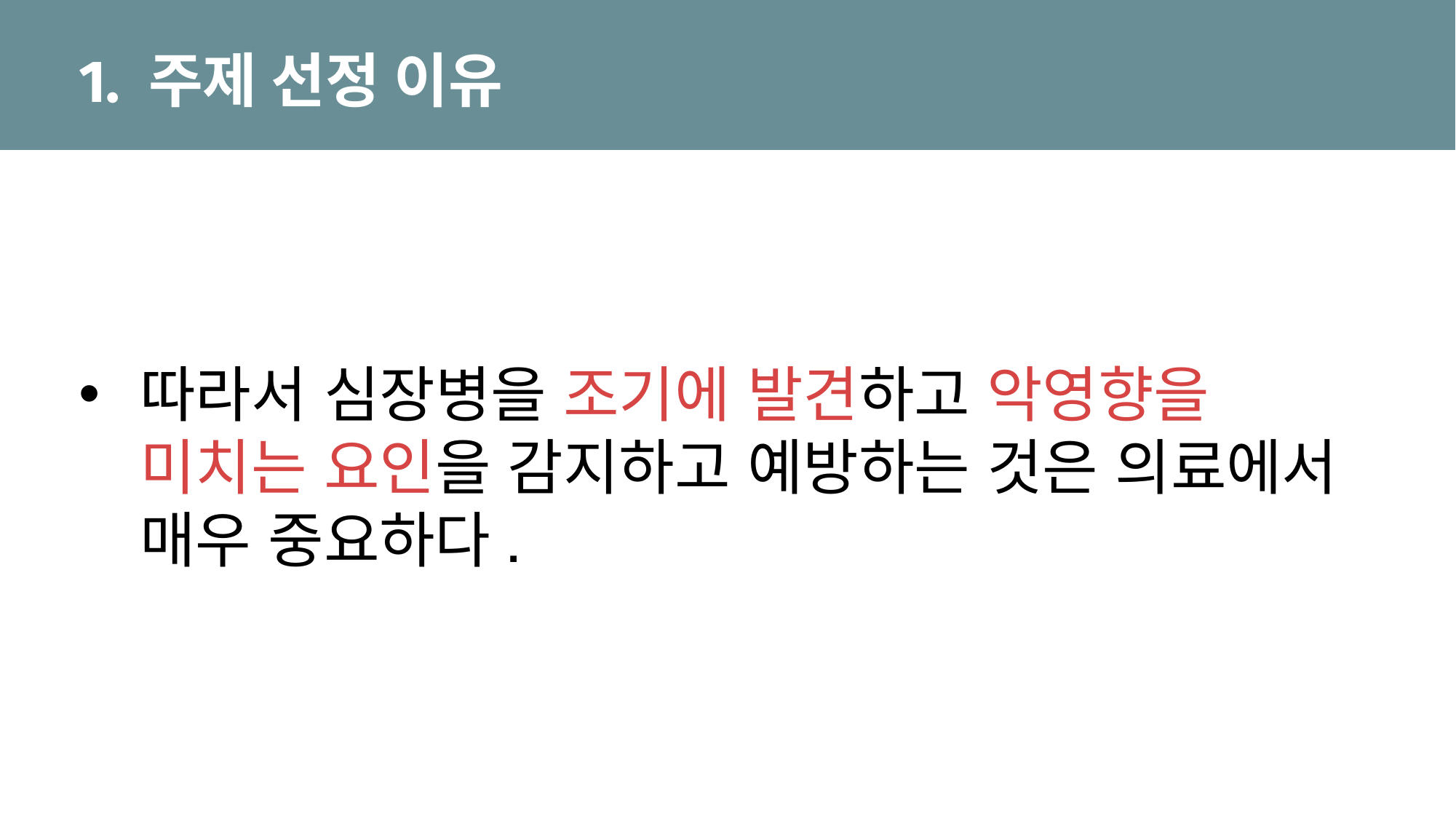

# 1. 주제 선정 이유
따라서 심장병을 조기에 발견하고 악영향을 미치는 요인을 감지하고 예방하는 것은 의료에서 매우 중요하다.